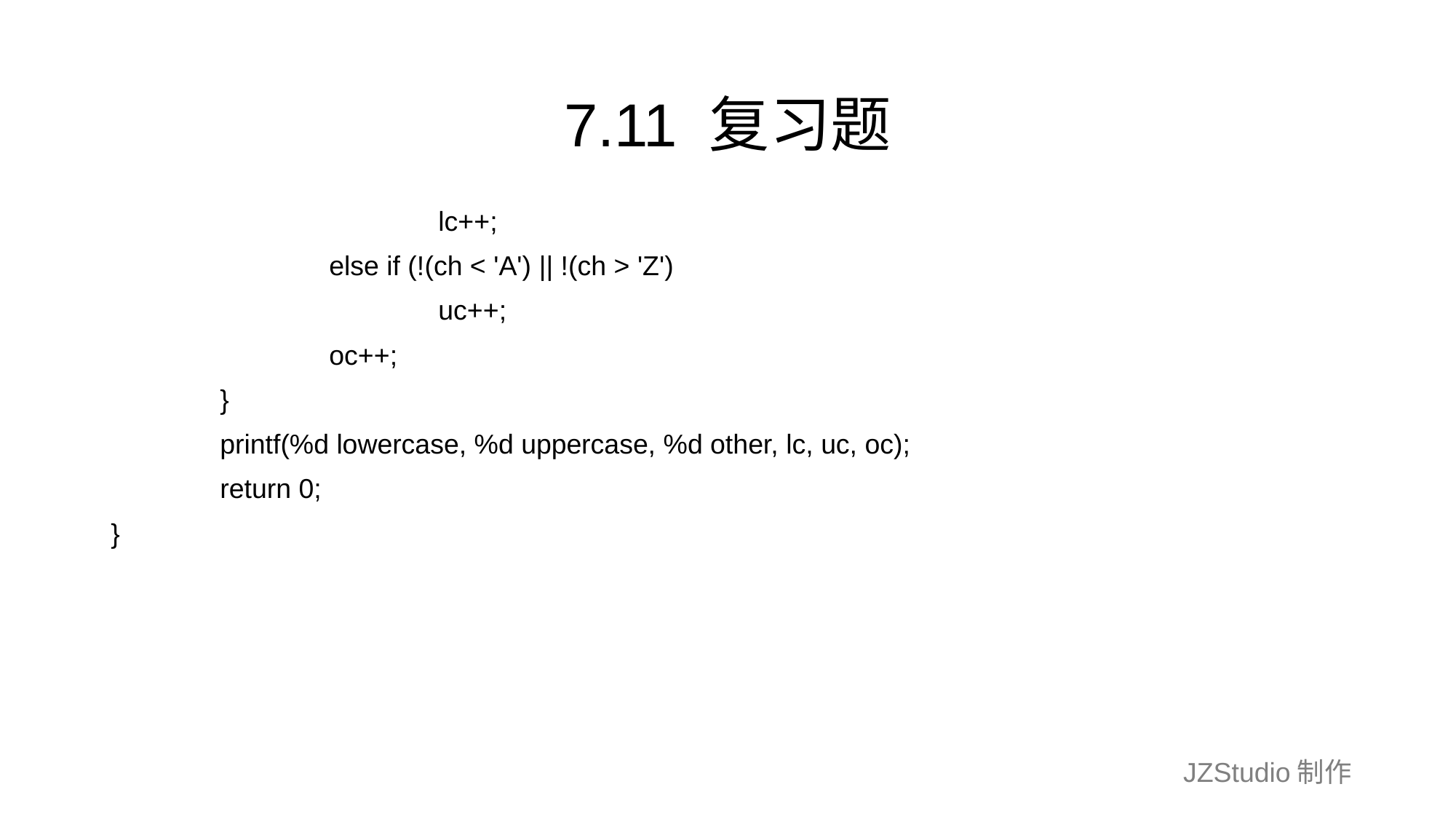

# 7.11 复习题
			lc++;
		else if (!(ch < 'A') || !(ch > 'Z')
			uc++;
		oc++;
	}
	printf(%d lowercase, %d uppercase, %d other, lc, uc, oc);
	return 0;
}